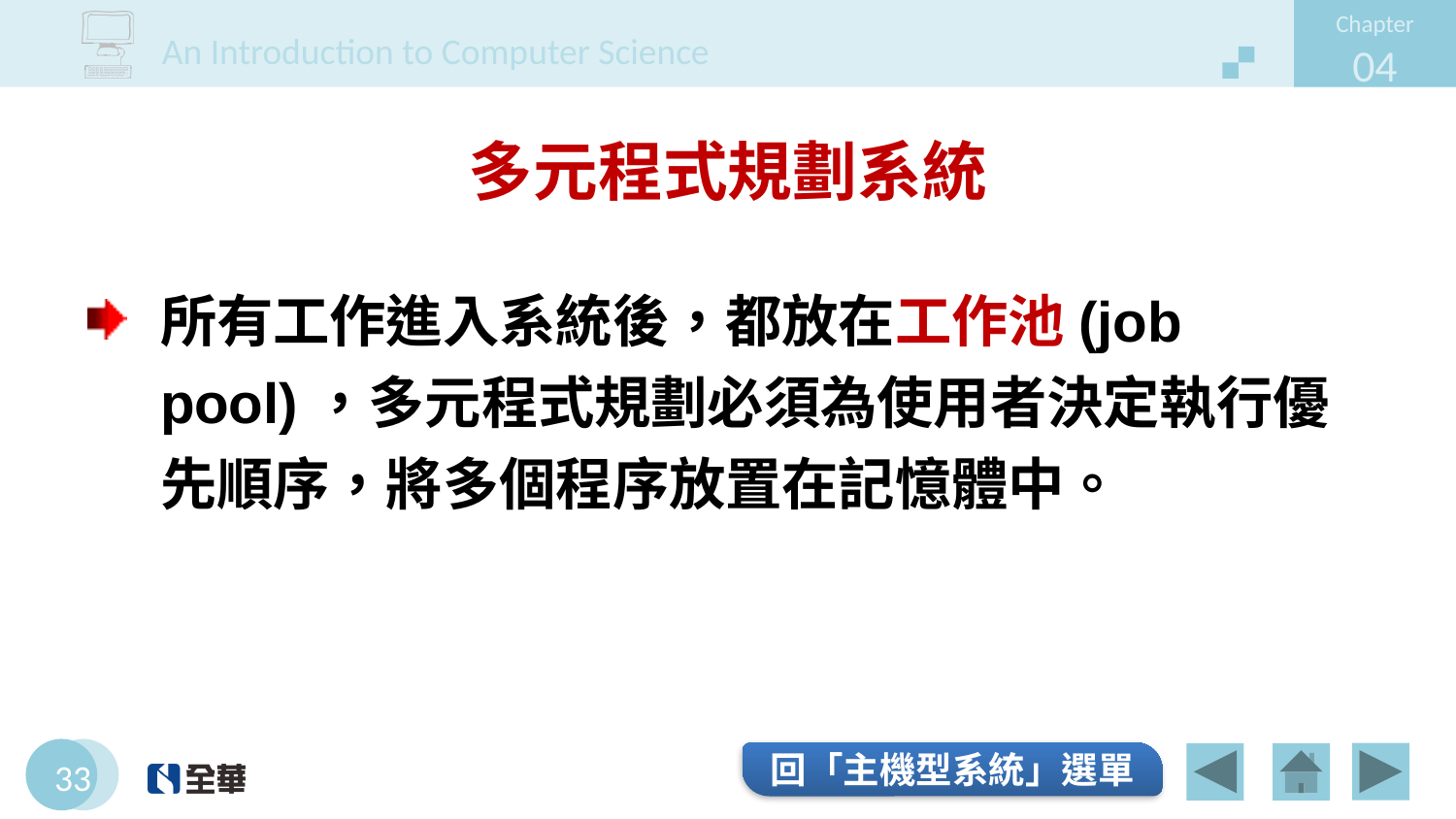

# 多元程式規劃系統
所有工作進入系統後，都放在工作池(job pool)，多元程式規劃必須為使用者決定執行優先順序，將多個程序放置在記憶體中。

回「主機型系統」選單